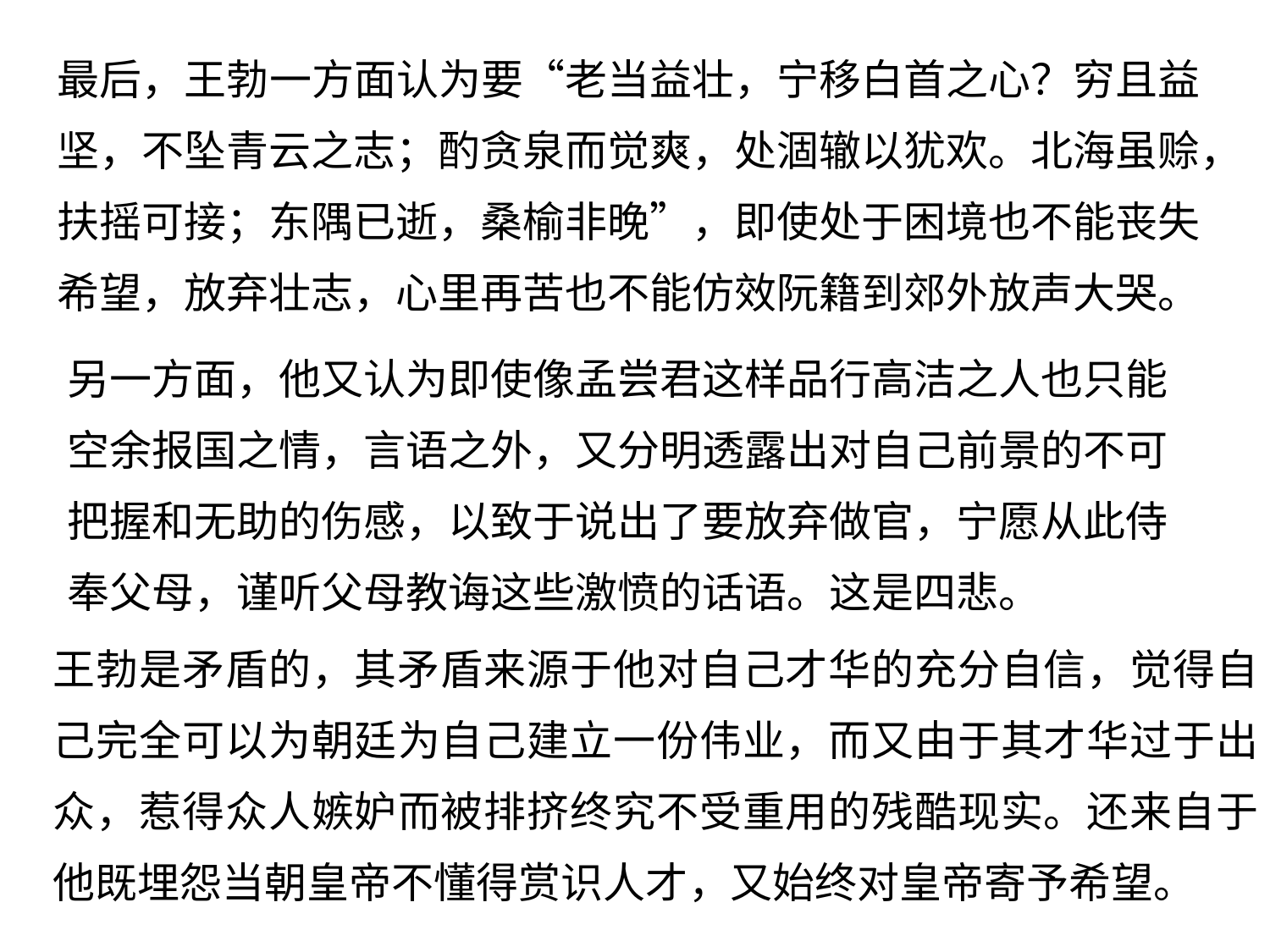

最后，王勃一方面认为要“老当益壮，宁移白首之心？穷且益坚，不坠青云之志；酌贪泉而觉爽，处涸辙以犹欢。北海虽赊，扶摇可接；东隅已逝，桑榆非晚”，即使处于困境也不能丧失希望，放弃壮志，心里再苦也不能仿效阮籍到郊外放声大哭。
另一方面，他又认为即使像孟尝君这样品行高洁之人也只能空余报国之情，言语之外，又分明透露出对自己前景的不可把握和无助的伤感，以致于说出了要放弃做官，宁愿从此侍奉父母，谨听父母教诲这些激愤的话语。这是四悲。
王勃是矛盾的，其矛盾来源于他对自己才华的充分自信，觉得自己完全可以为朝廷为自己建立一份伟业，而又由于其才华过于出众，惹得众人嫉妒而被排挤终究不受重用的残酷现实。还来自于他既埋怨当朝皇帝不懂得赏识人才，又始终对皇帝寄予希望。